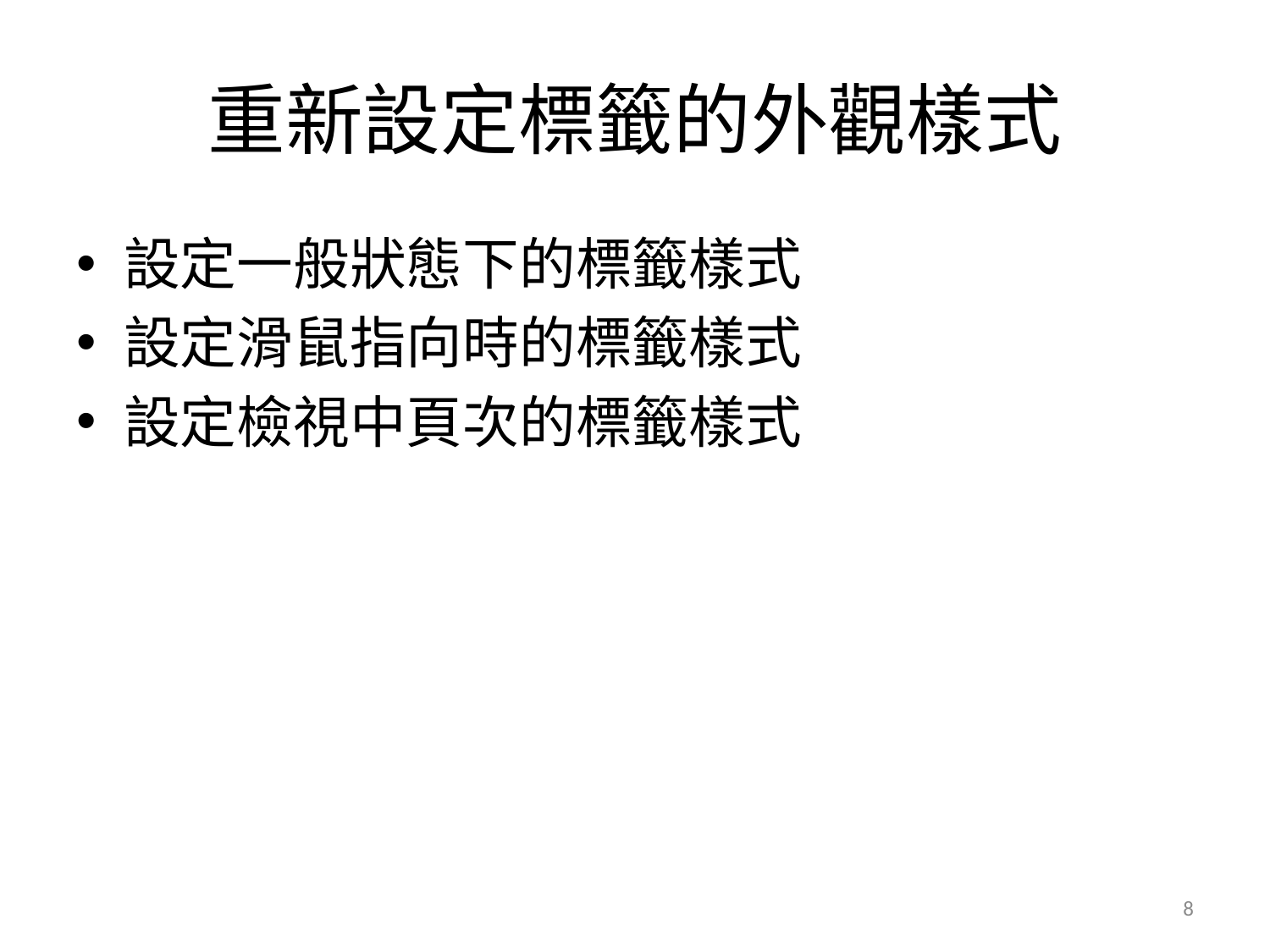

# 重新設定標籤的外觀樣式
設定一般狀態下的標籤樣式
設定滑鼠指向時的標籤樣式
設定檢視中頁次的標籤樣式
8